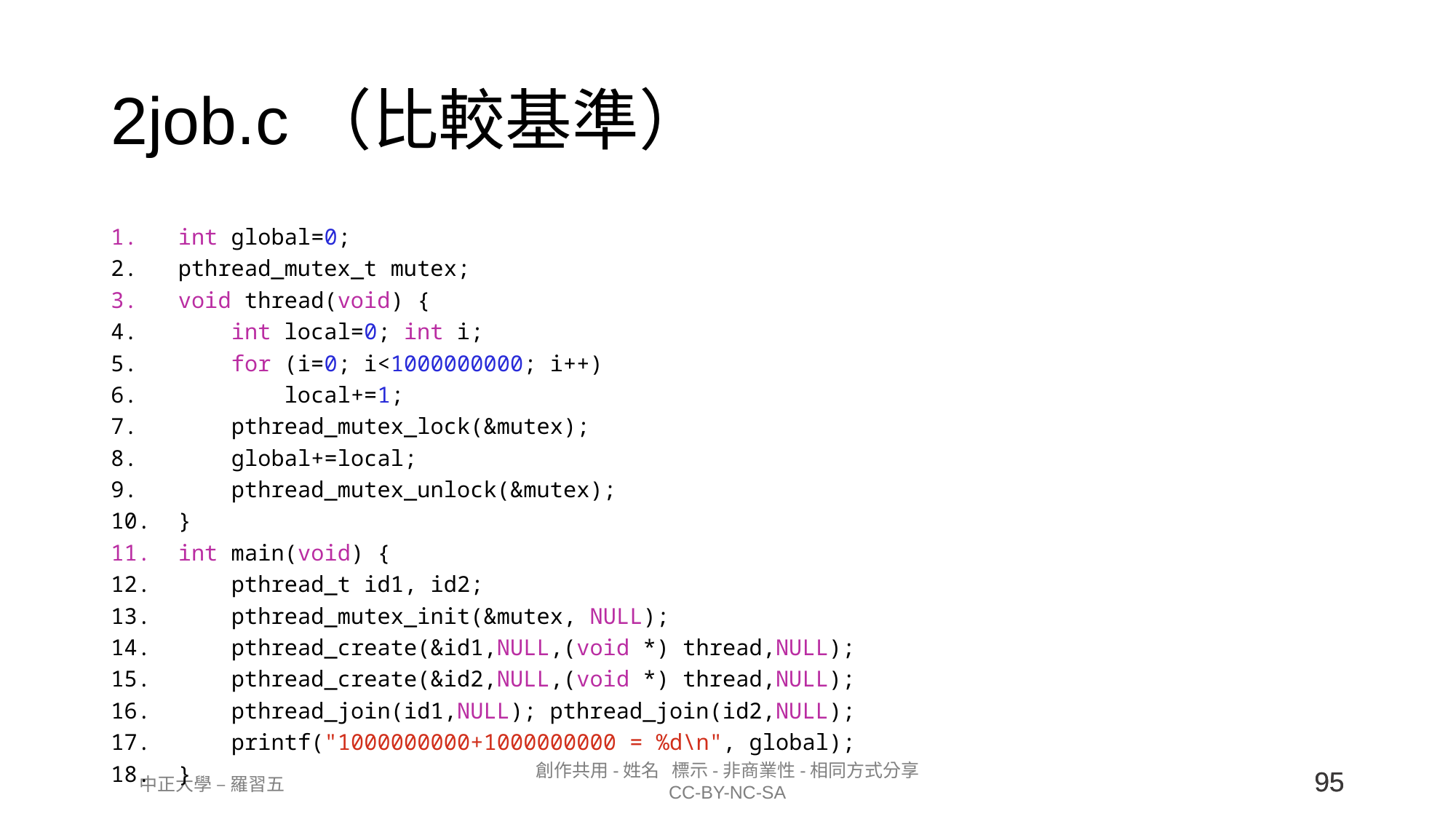

# 2job.c（比較基準）
int global=0;
pthread_mutex_t mutex;
void thread(void) {
    int local=0; int i;
    for (i=0; i<1000000000; i++)
        local+=1;
    pthread_mutex_lock(&mutex);
    global+=local;
    pthread_mutex_unlock(&mutex);
}
int main(void) {
    pthread_t id1, id2;
    pthread_mutex_init(&mutex, NULL);
    pthread_create(&id1,NULL,(void *) thread,NULL);
    pthread_create(&id2,NULL,(void *) thread,NULL);
    pthread_join(id1,NULL); pthread_join(id2,NULL);
    printf("1000000000+1000000000 = %d\n", global);
}